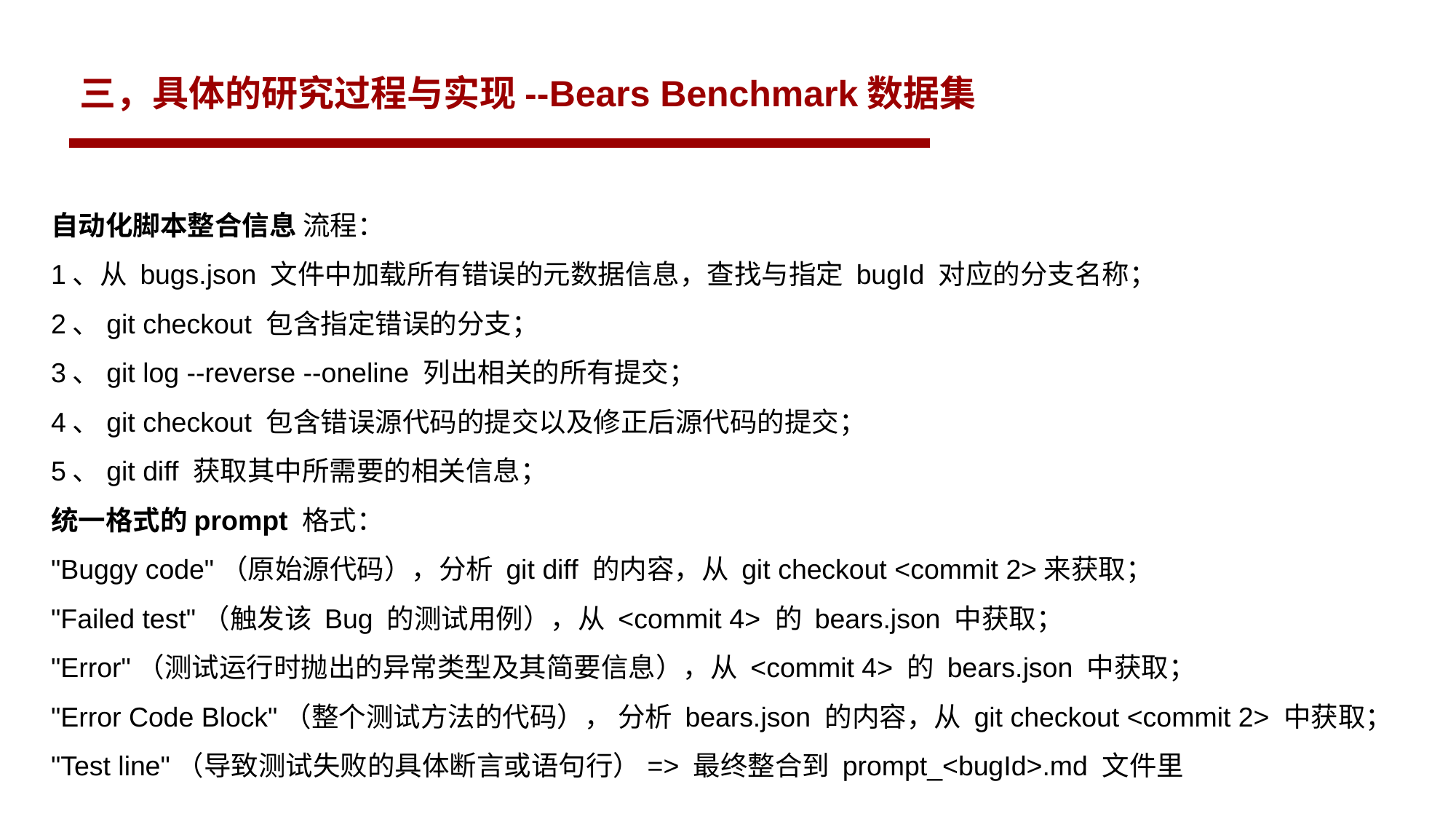

三，具体的研究过程与实现--Bears Benchmark数据集

自动化脚本整合信息 流程：
1、从 bugs.json 文件中加载所有错误的元数据信息，查找与指定 bugId 对应的分支名称；
2、git checkout 包含指定错误的分支；
3、git log --reverse --oneline 列出相关的所有提交；
4、git checkout 包含错误源代码的提交以及修正后源代码的提交；
5、git diff 获取其中所需要的相关信息；
统一格式的prompt 格式：
"Buggy code"（原始源代码），分析 git diff 的内容，从 git checkout <commit 2>来获取；
"Failed test"（触发该 Bug 的测试用例），从 <commit 4> 的 bears.json 中获取；
"Error"（测试运行时抛出的异常类型及其简要信息），从 <commit 4> 的 bears.json 中获取；
"Error Code Block"（整个测试方法的代码）， 分析 bears.json 的内容，从 git checkout <commit 2> 中获取；
"Test line"（导致测试失败的具体断言或语句行）=> 最终整合到 prompt_<bugId>.md 文件里